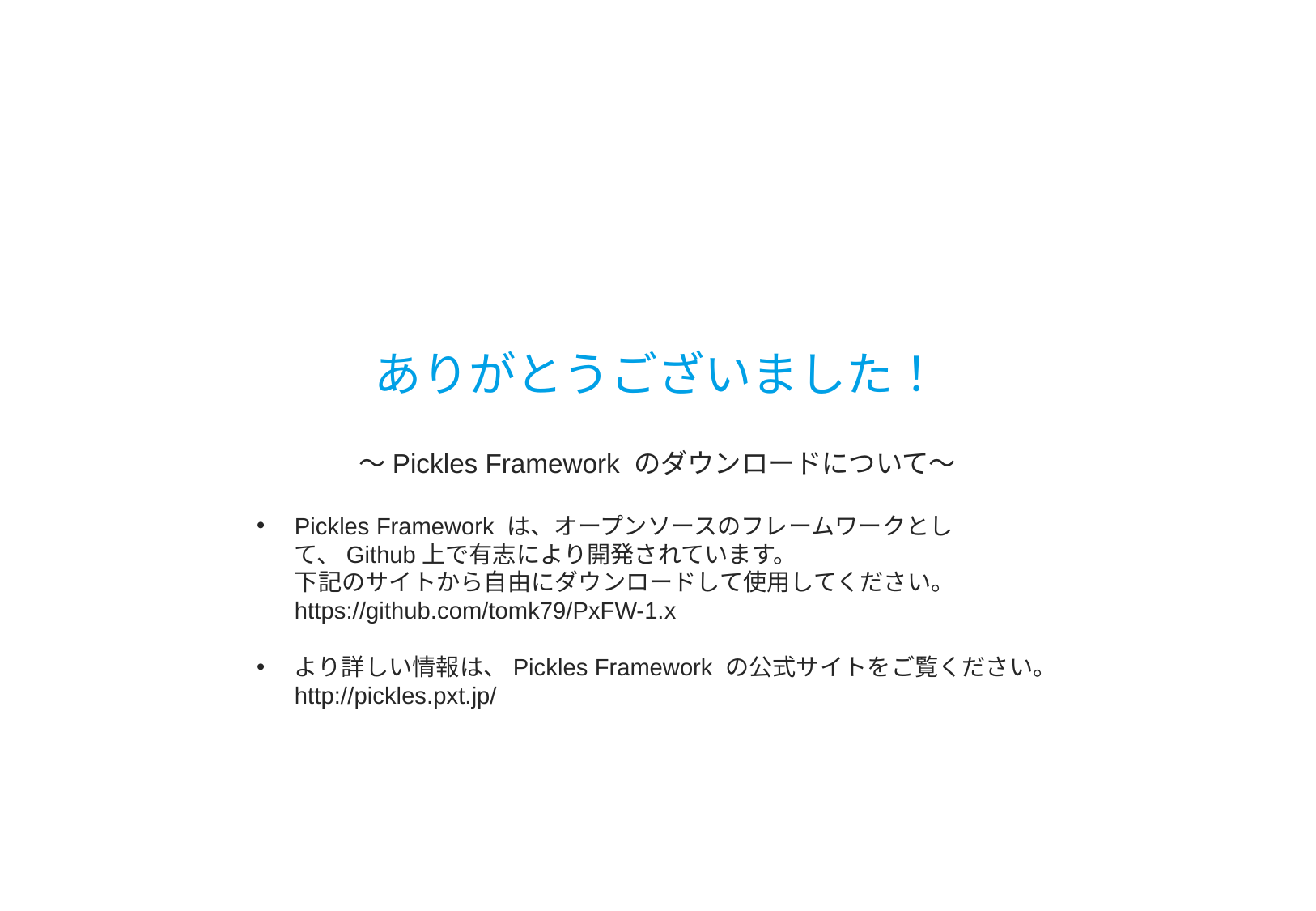

ありがとうございました！
～Pickles Framework のダウンロードについて～

Pickles Framework は、オープンソースのフレームワークとして、Github上で有志により開発されています。
下記のサイトから自由にダウンロードして使用してください。
https://github.com/tomk79/PxFW-1.x

より詳しい情報は、Pickles Framework の公式サイトをご覧ください。
http://pickles.pxt.jp/